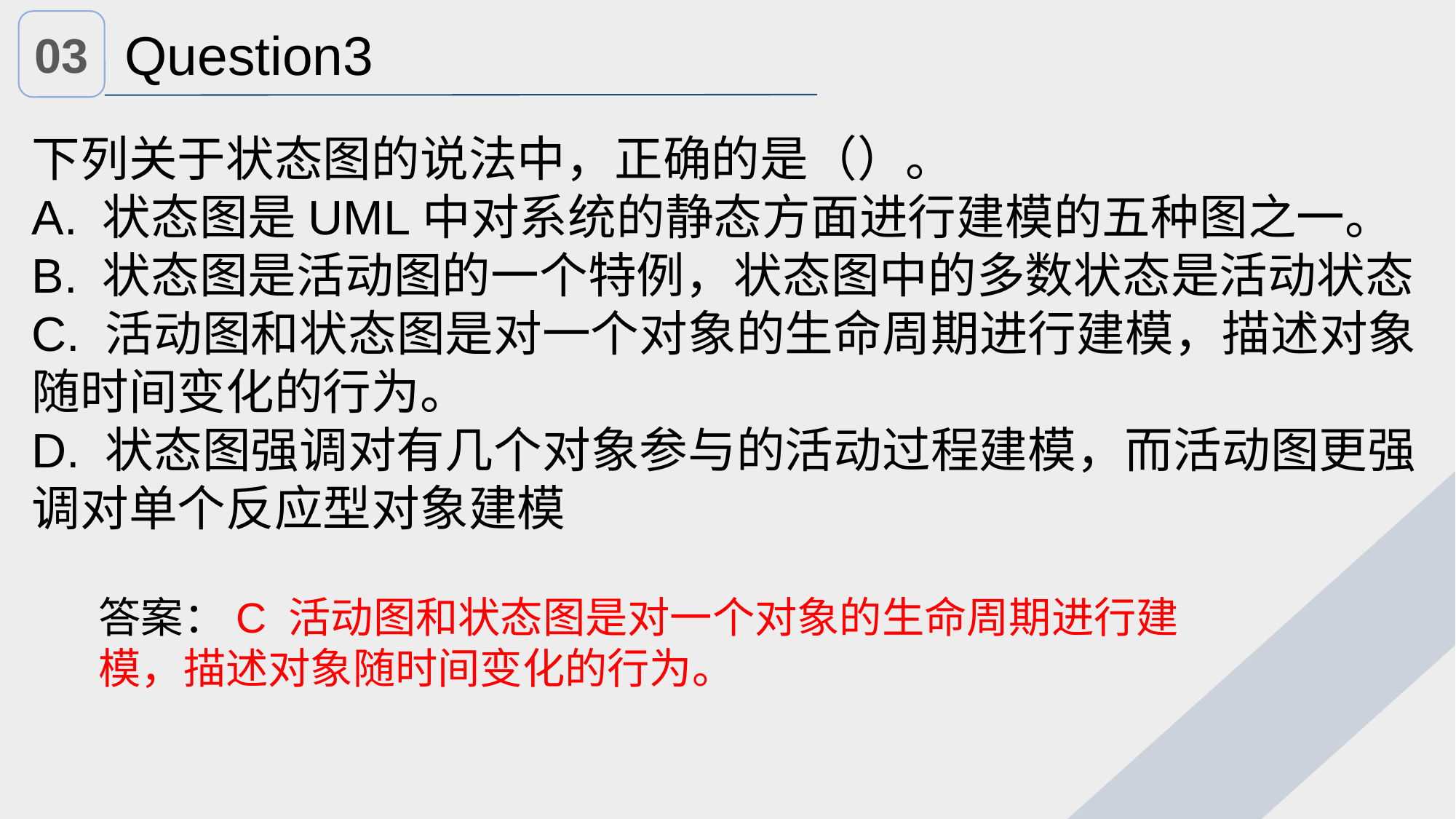

03
Question3
下列关于状态图的说法中，正确的是（）。
A. 状态图是UML中对系统的静态方面进行建模的五种图之一。
B. 状态图是活动图的一个特例，状态图中的多数状态是活动状态
C. 活动图和状态图是对一个对象的生命周期进行建模，描述对象随时间变化的行为。
D. 状态图强调对有几个对象参与的活动过程建模，而活动图更强调对单个反应型对象建模

答案：C 活动图和状态图是对一个对象的生命周期进行建模，描述对象随时间变化的行为。